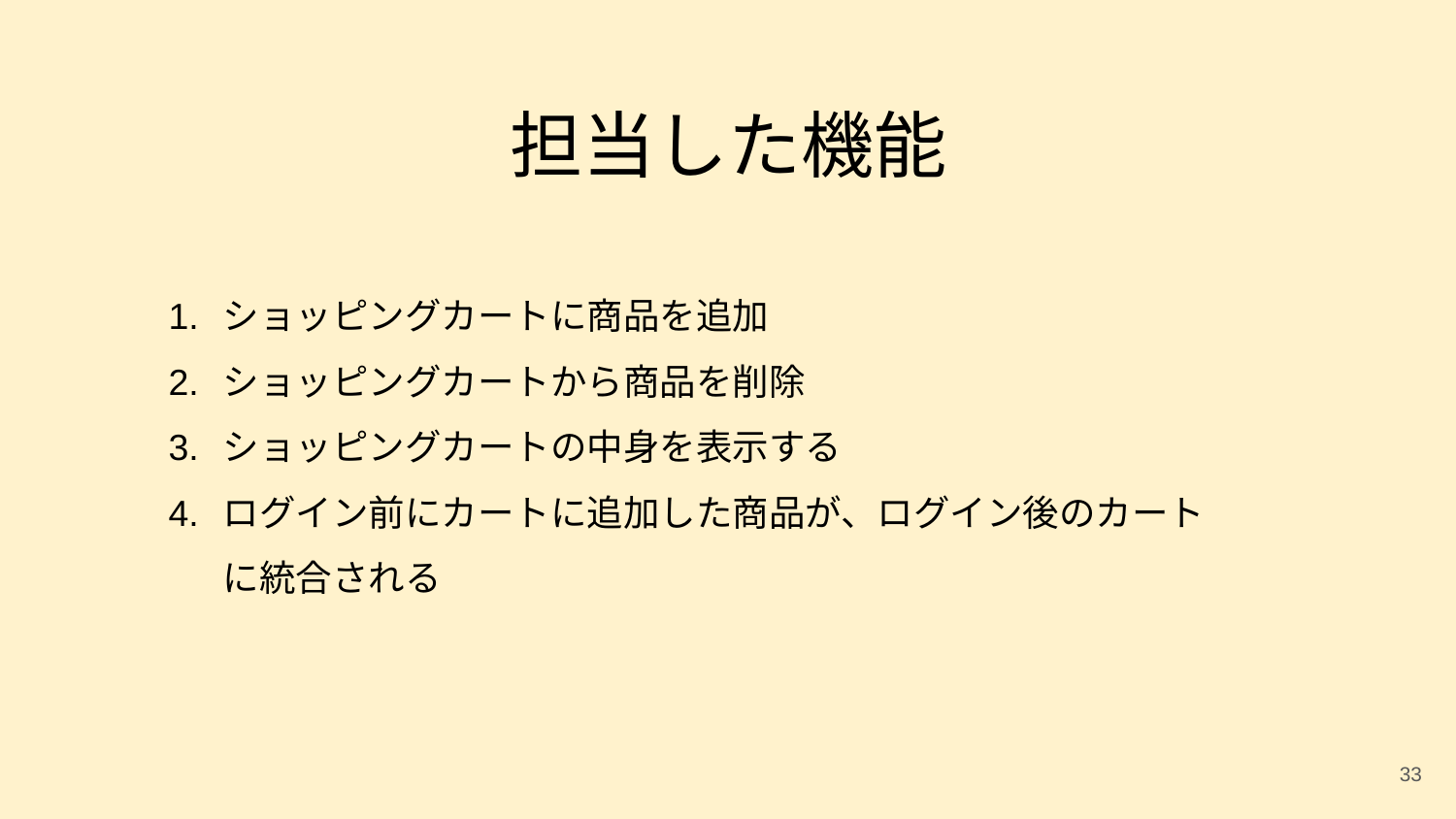

# 担当した機能
ショッピングカートに商品を追加
ショッピングカートから商品を削除
ショッピングカートの中身を表示する
ログイン前にカートに追加した商品が、ログイン後のカートに統合される
33